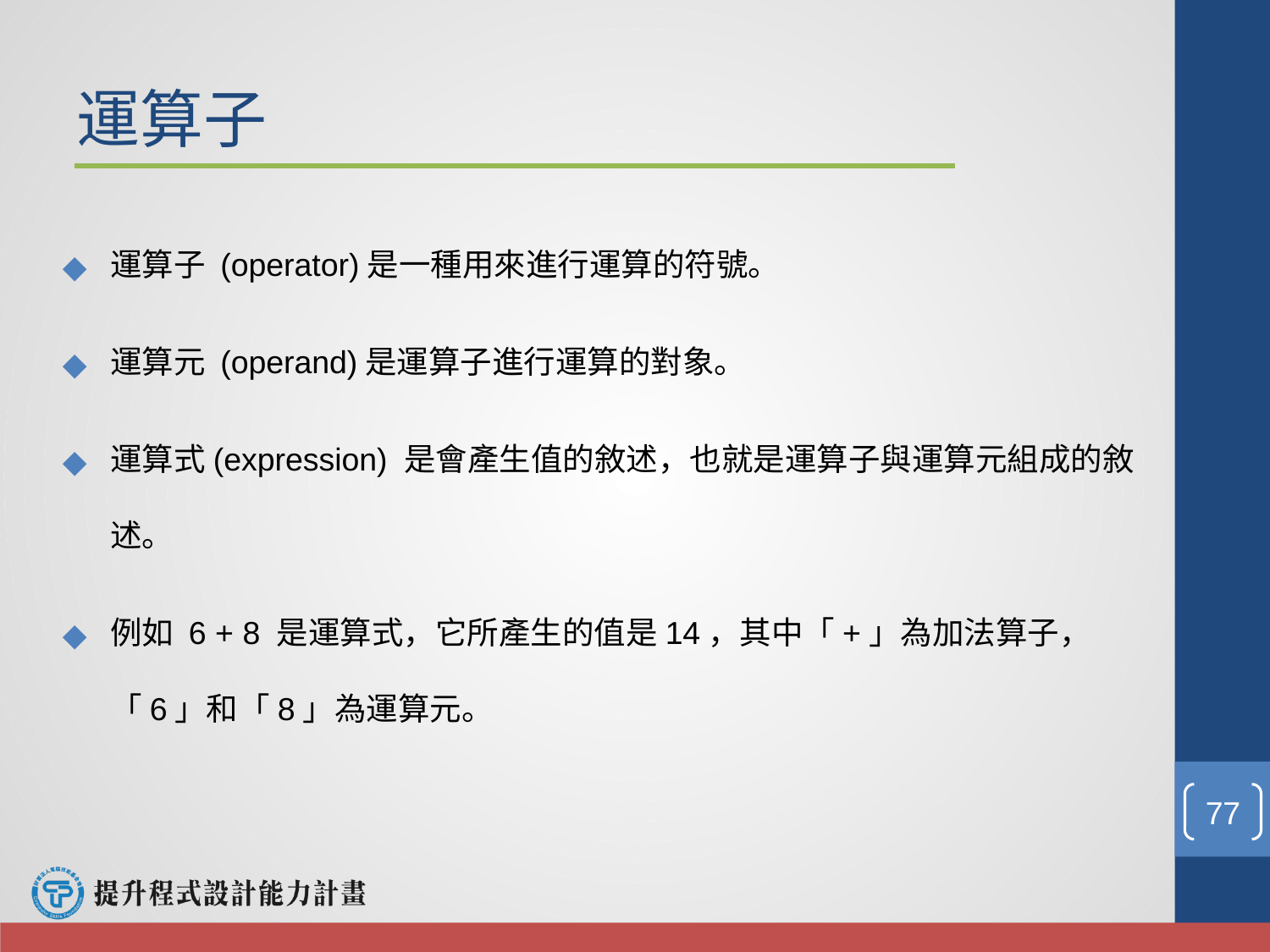

# 運算子
運算子 (operator)是一種用來進行運算的符號。
運算元 (operand)是運算子進行運算的對象。
運算式(expression) 是會產生值的敘述，也就是運算子與運算元組成的敘述。
例如 6 + 8 是運算式，它所產生的值是14，其中「+」為加法算子，「6」和「8」為運算元。

77